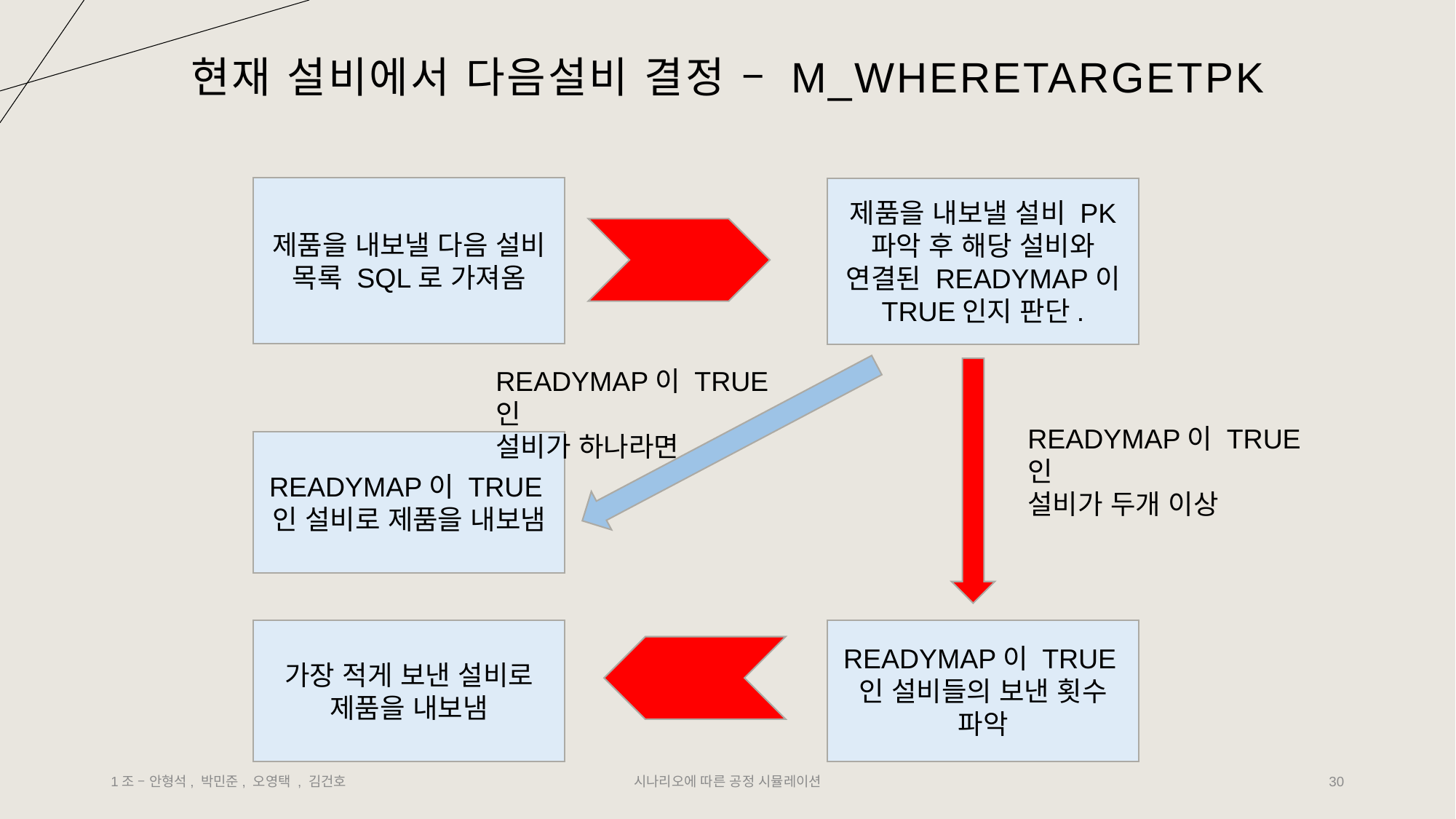

# 현재 설비에서 다음설비 결정 – M_WHERETARGETPK
제품을 내보낼 다음 설비 목록 SQL로 가져옴
제품을 내보낼 설비 PK 파악 후 해당 설비와 연결된 READYMAP이 TRUE인지 판단.

READYMAP이 TRUE인
설비가 하나라면

READYMAP이 TRUE인
설비가 두개 이상
READYMAP이 TRUE인 설비로 제품을 내보냄
가장 적게 보낸 설비로 제품을 내보냄
READYMAP이 TRUE인 설비들의 보낸 횟수 파악

1조 – 안형석, 박민준, 오영택 , 김건호
시나리오에 따른 공정 시뮬레이션
30